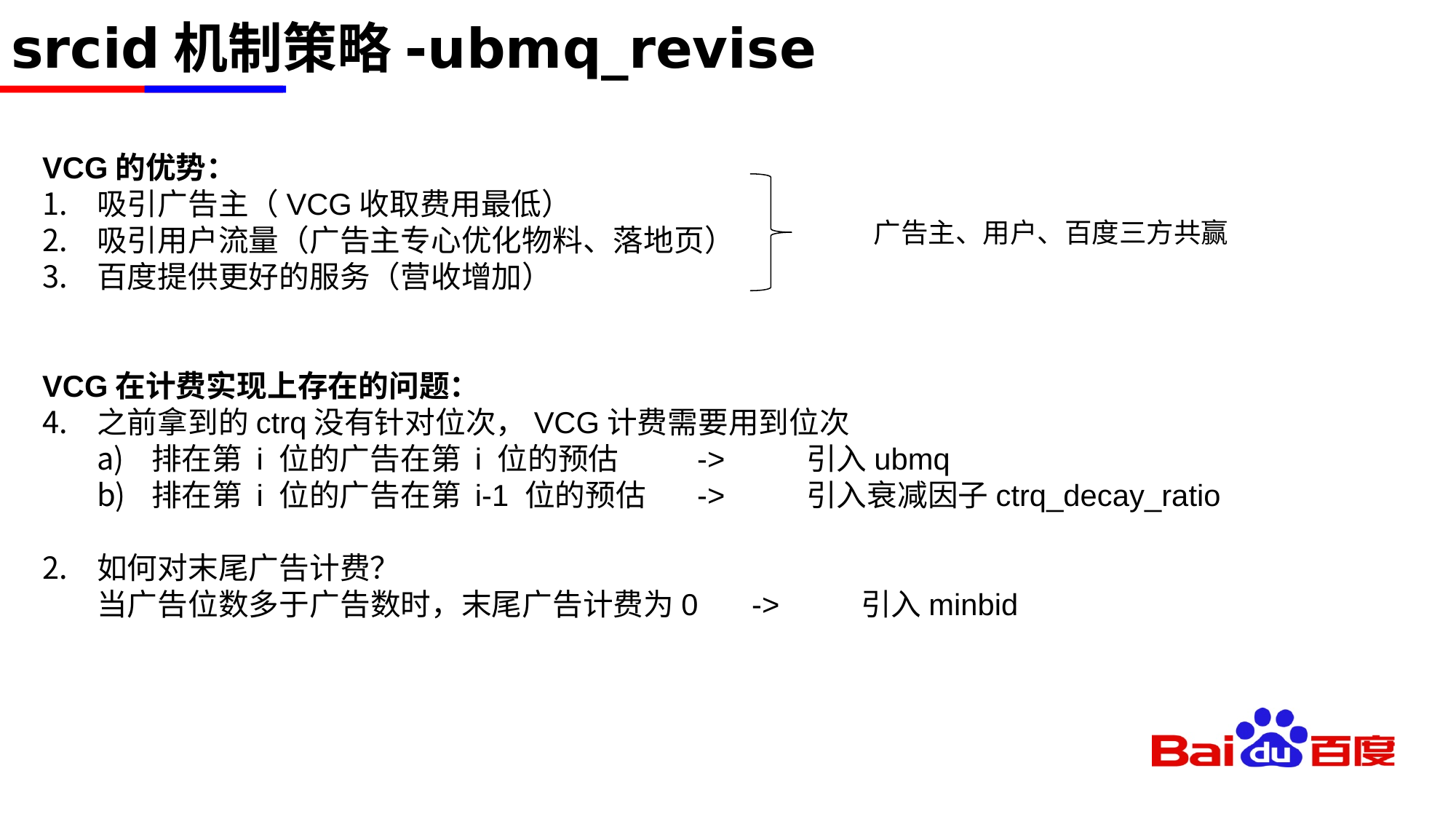

# srcid机制策略-ubmq_revise
VCG的优势：
吸引广告主（VCG收取费用最低）
吸引用户流量（广告主专心优化物料、落地页）
百度提供更好的服务（营收增加）

VCG在计费实现上存在的问题：
之前拿到的ctrq没有针对位次，VCG计费需要用到位次
排在第 i 位的广告在第 i 位的预估	->	引入ubmq
排在第 i 位的广告在第 i-1 位的预估	->	引入衰减因子ctrq_decay_ratio

如何对末尾广告计费？
当广告位数多于广告数时，末尾广告计费为0	->	引入minbid

广告主、用户、百度三方共赢